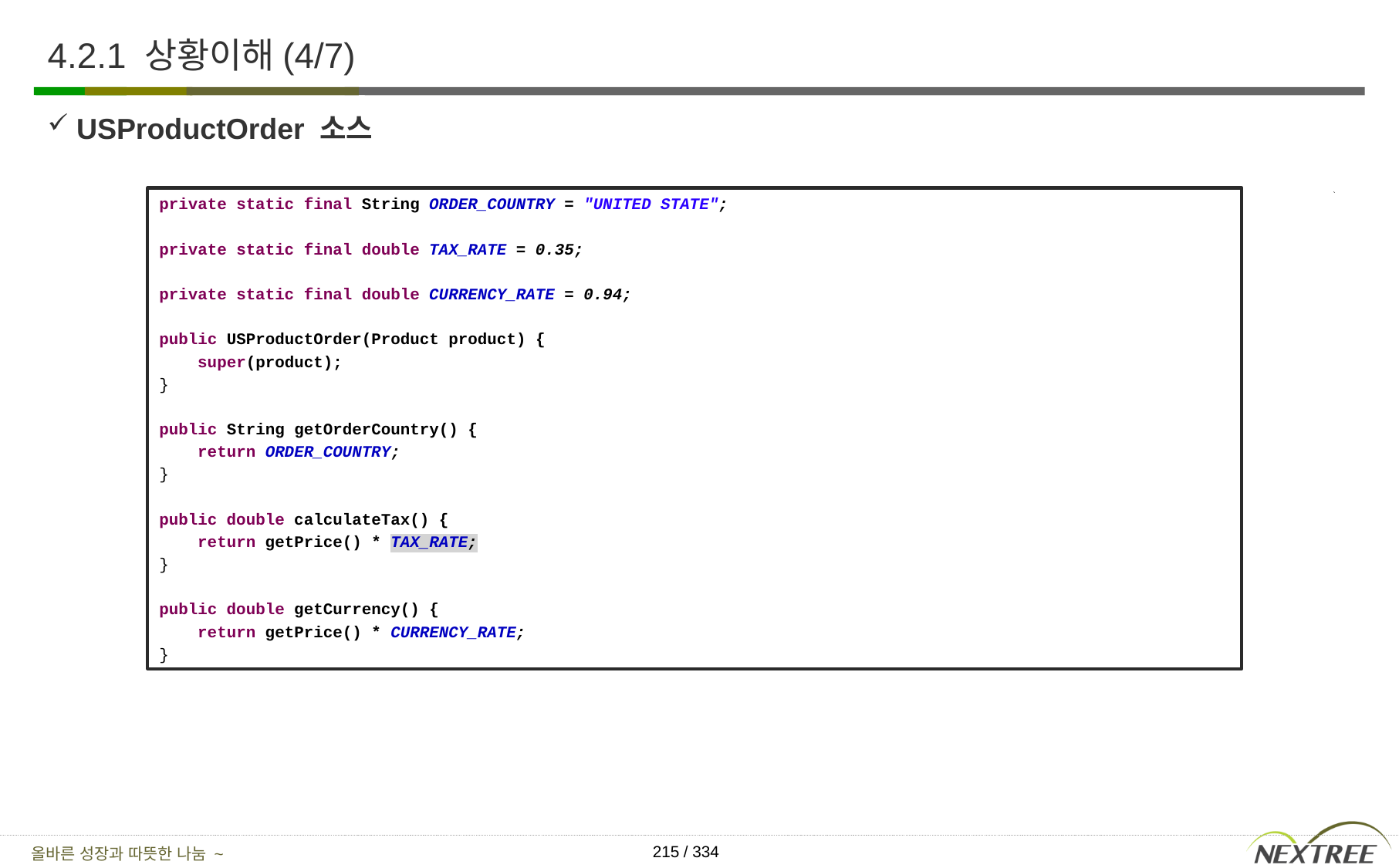

# 4.2.1 상황이해(4/7)
USProductOrder 소스
private static final String ORDER_COUNTRY = "UNITED STATE";

private static final double TAX_RATE = 0.35;

private static final double CURRENCY_RATE = 0.94;

public USProductOrder(Product product) {
    super(product);
}

public String getOrderCountry() {
    return ORDER_COUNTRY;
}

public double calculateTax() {
    return getPrice() * TAX_RATE;
}

public double getCurrency() {
    return getPrice() * CURRENCY_RATE;
}